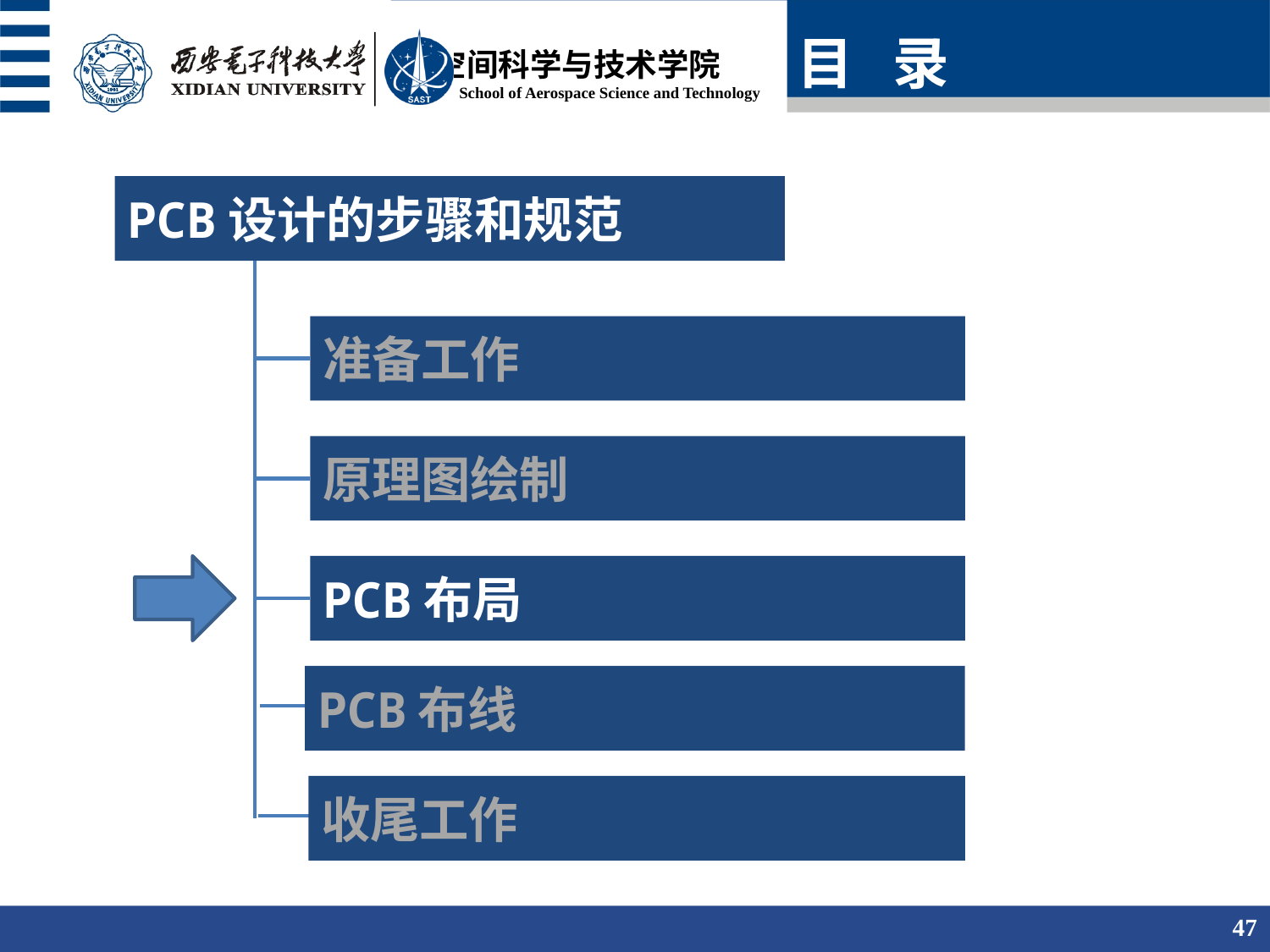

目   录
PCB设计的步骤和规范
准备工作
原理图绘制

PCB布局
PCB布线
收尾工作